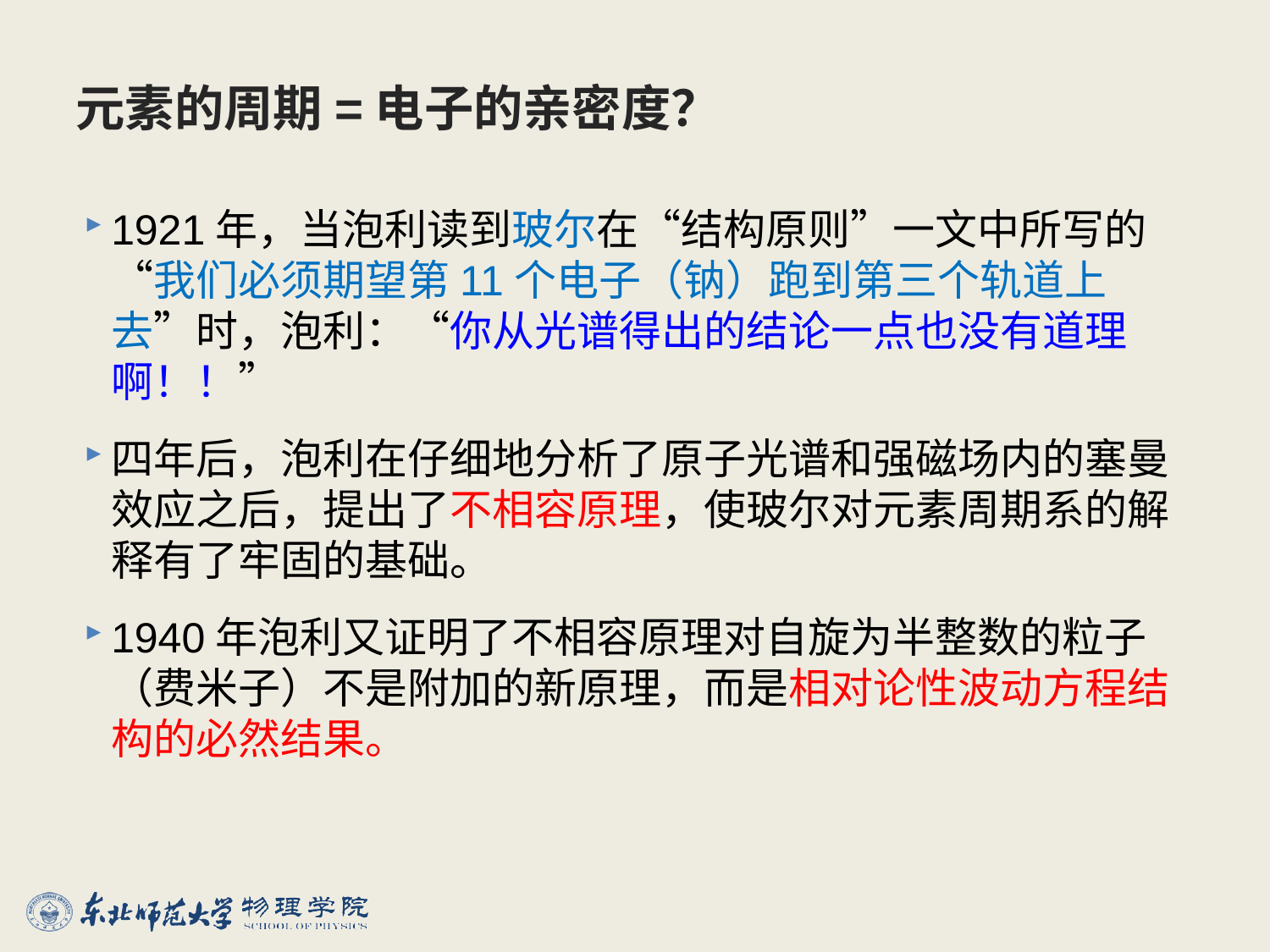

# 元素的周期=电子的亲密度？
1921年，当泡利读到玻尔在“结构原则”一文中所写的“我们必须期望第11个电子（钠）跑到第三个轨道上去”时，泡利：“你从光谱得出的结论一点也没有道理啊！！”
四年后，泡利在仔细地分析了原子光谱和强磁场内的塞曼效应之后，提出了不相容原理，使玻尔对元素周期系的解释有了牢固的基础。
1940年泡利又证明了不相容原理对自旋为半整数的粒子（费米子）不是附加的新原理，而是相对论性波动方程结构的必然结果。